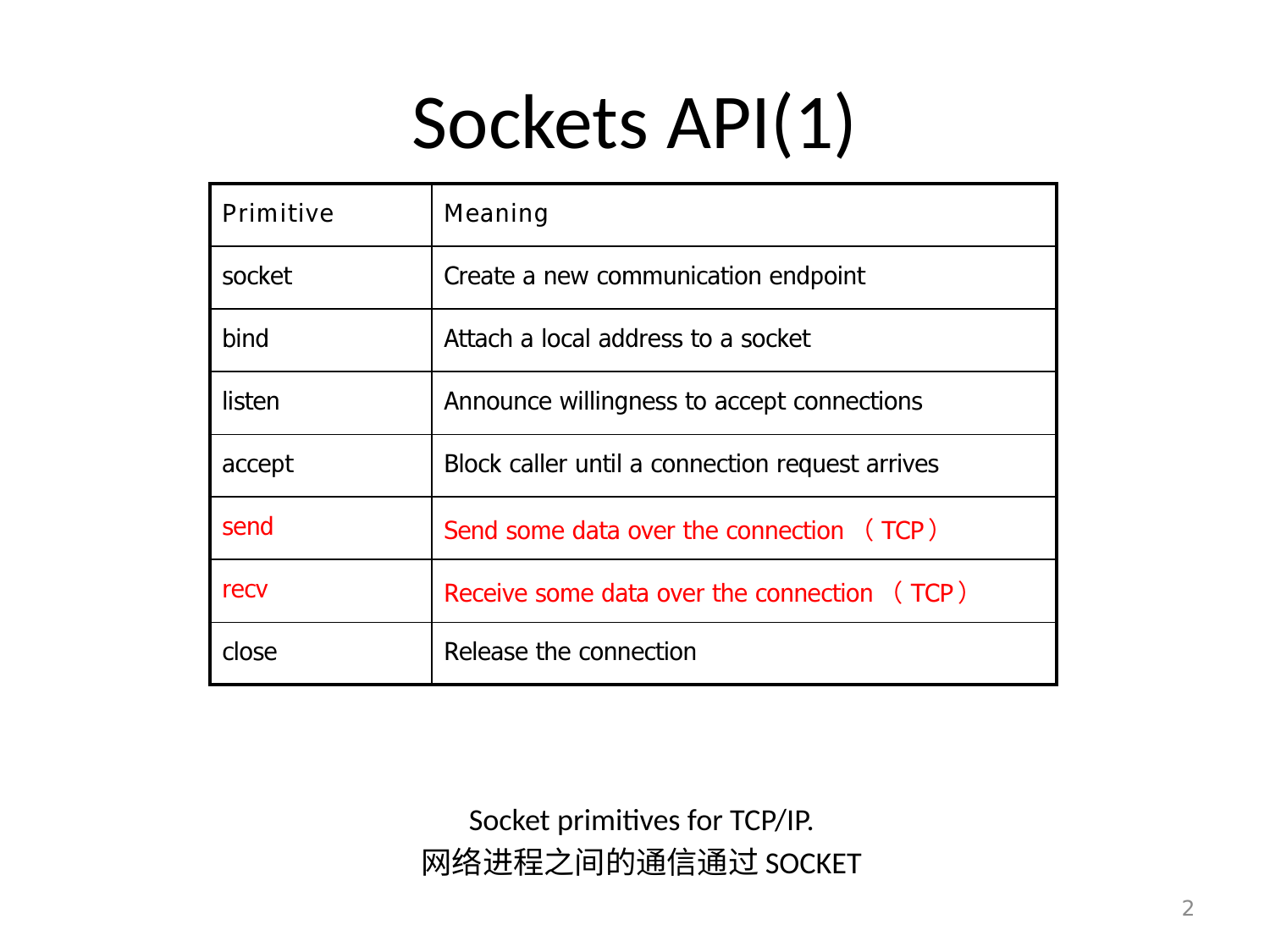

# Sockets API(1)
| Primitive | Meaning |
| --- | --- |
| socket | Create a new communication endpoint |
| bind | Attach a local address to a socket |
| listen | Announce willingness to accept connections |
| accept | Block caller until a connection request arrives |
| send | Send some data over the connection（TCP） |
| recv | Receive some data over the connection（TCP） |
| close | Release the connection |
Socket primitives for TCP/IP.
网络进程之间的通信通过SOCKET

2